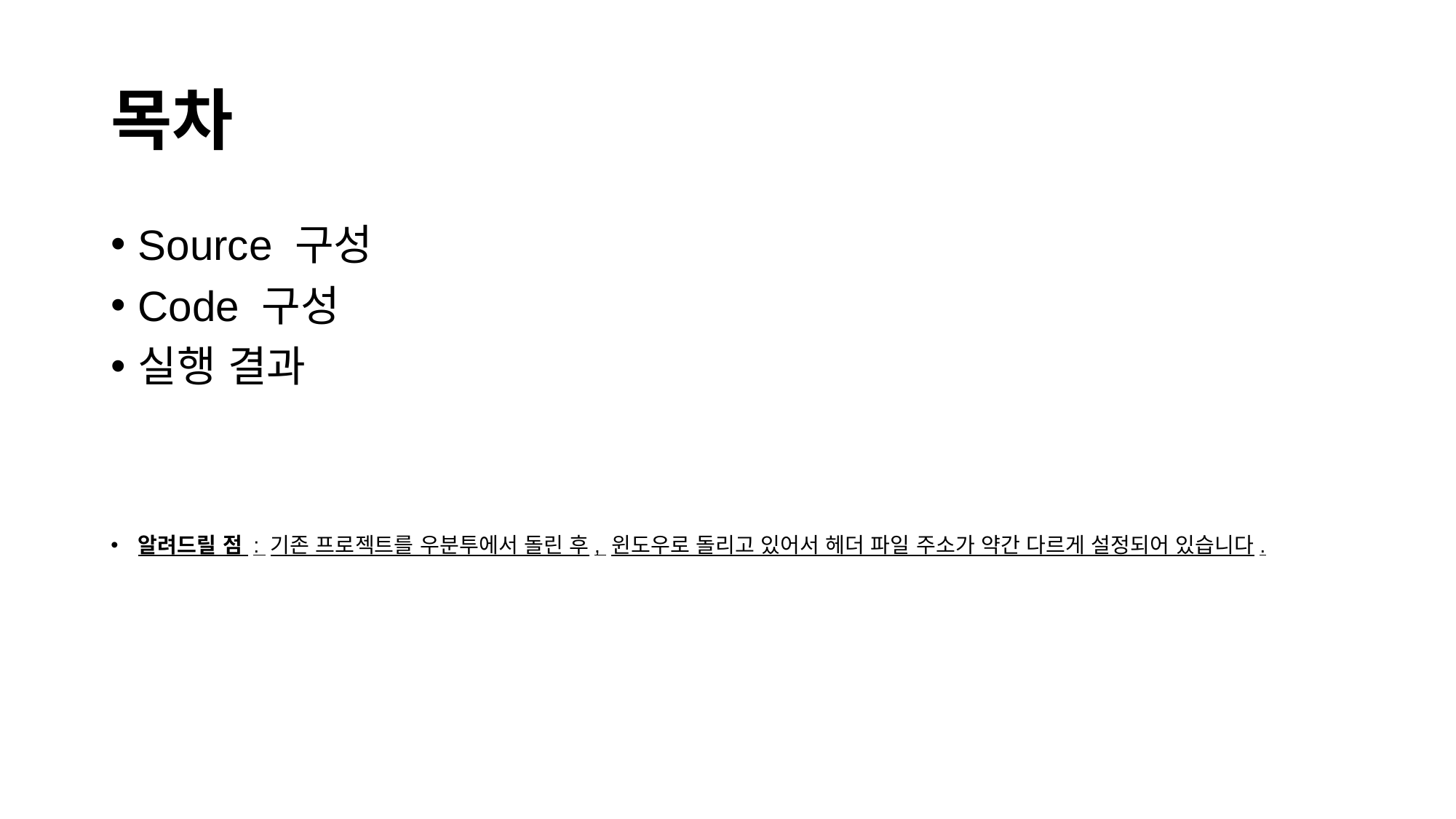

# 목차
Source 구성
Code 구성
실행 결과

알려드릴 점 : 기존 프로젝트를 우분투에서 돌린 후, 윈도우로 돌리고 있어서 헤더 파일 주소가 약간 다르게 설정되어 있습니다.